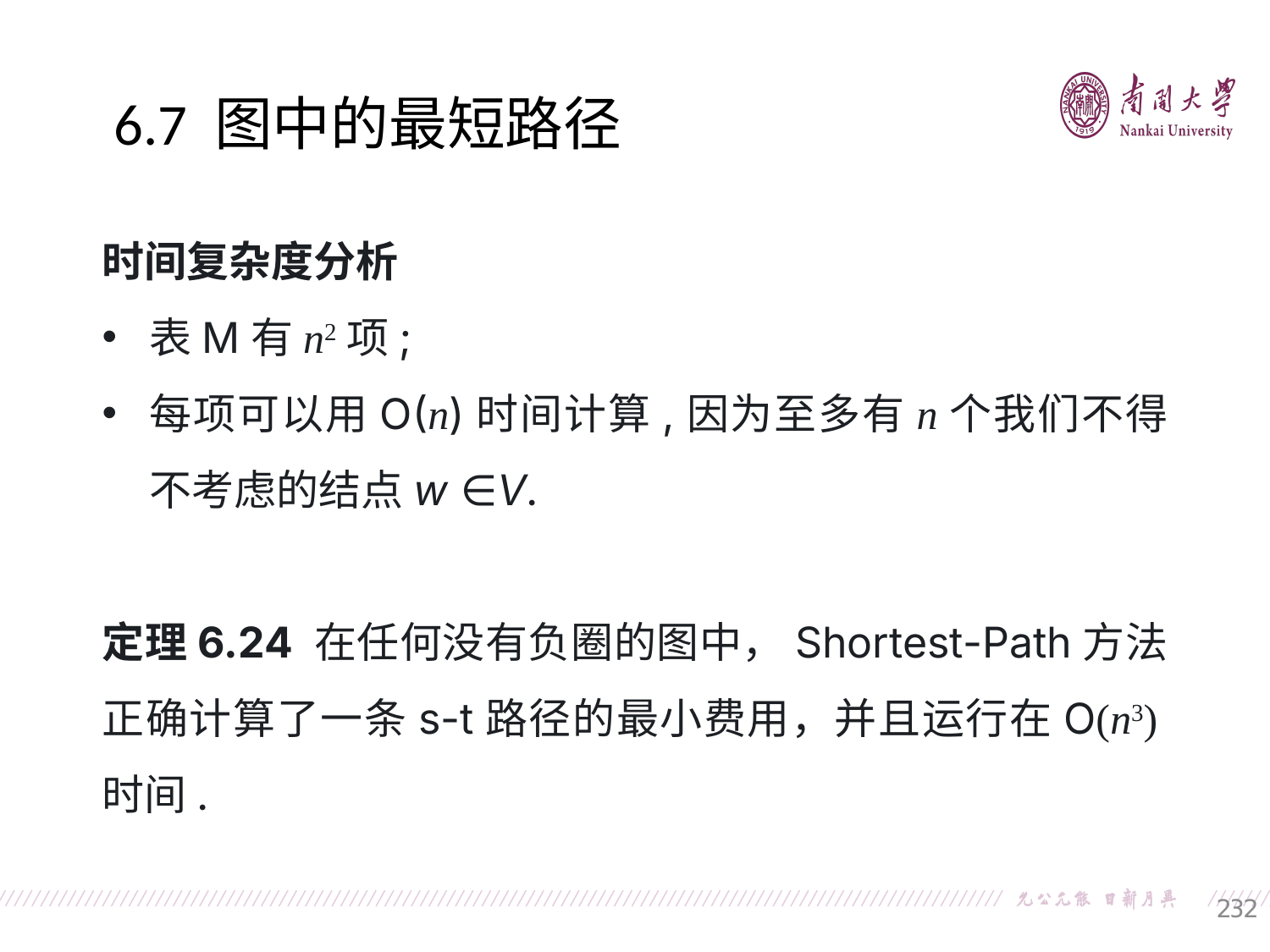

6.7 图中的最短路径
时间复杂度分析
表M有n2项;
每项可以用O(n)时间计算,因为至多有n个我们不得不考虑的结点w ∈V.

定理6.24 在任何没有负圈的图中，Shortest-Path方法正确计算了一条s-t路径的最小费用，并且运行在O(n3)时间.
232